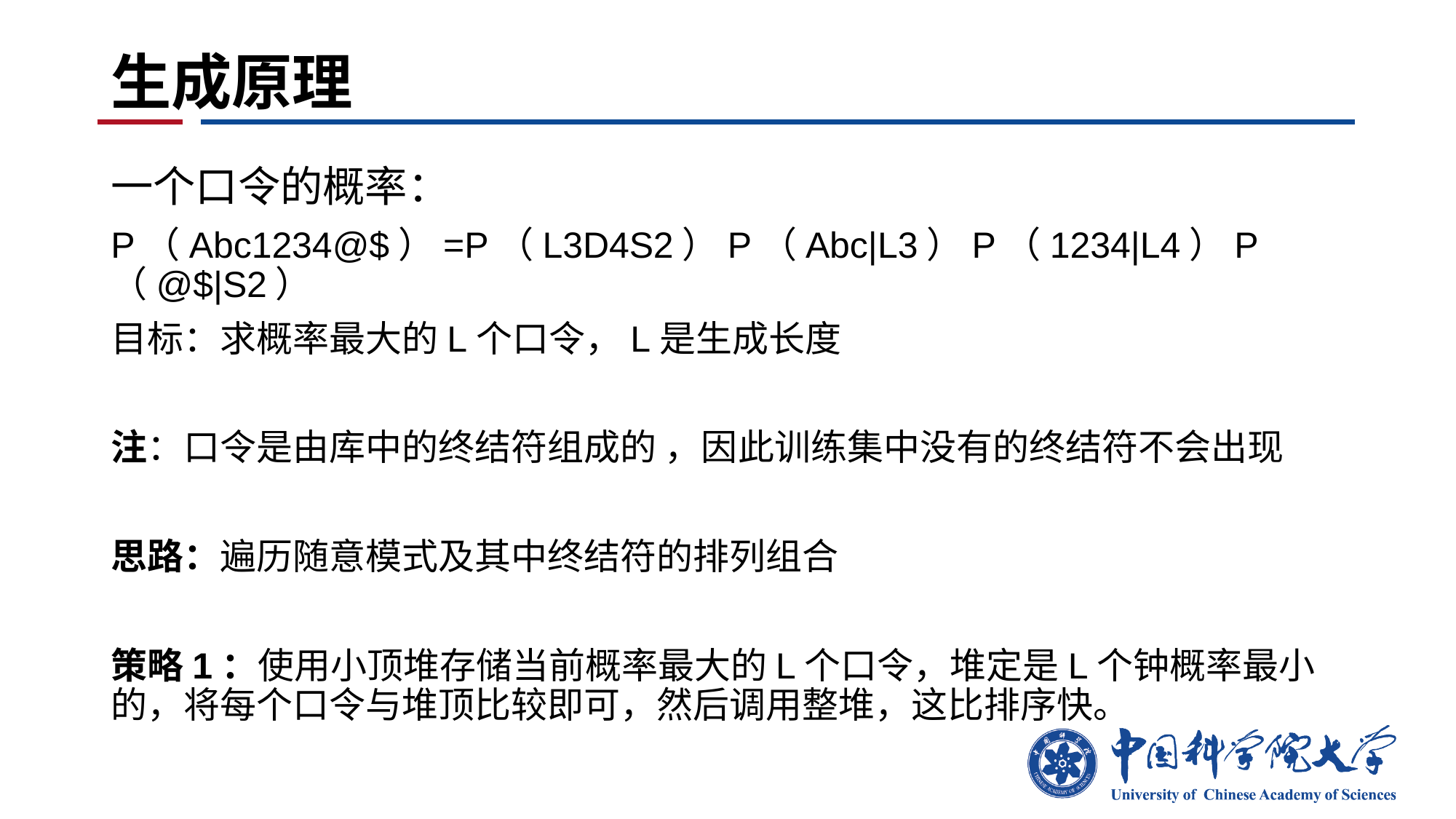

# 生成原理
一个口令的概率：
P（Abc1234@$）=P（L3D4S2）P（Abc|L3）P（1234|L4）P（@$|S2）
目标：求概率最大的L个口令，L是生成长度

注：口令是由库中的终结符组成的 ，因此训练集中没有的终结符不会出现

思路：遍历随意模式及其中终结符的排列组合

策略1：使用小顶堆存储当前概率最大的L个口令，堆定是L个钟概率最小的，将每个口令与堆顶比较即可，然后调用整堆，这比排序快。